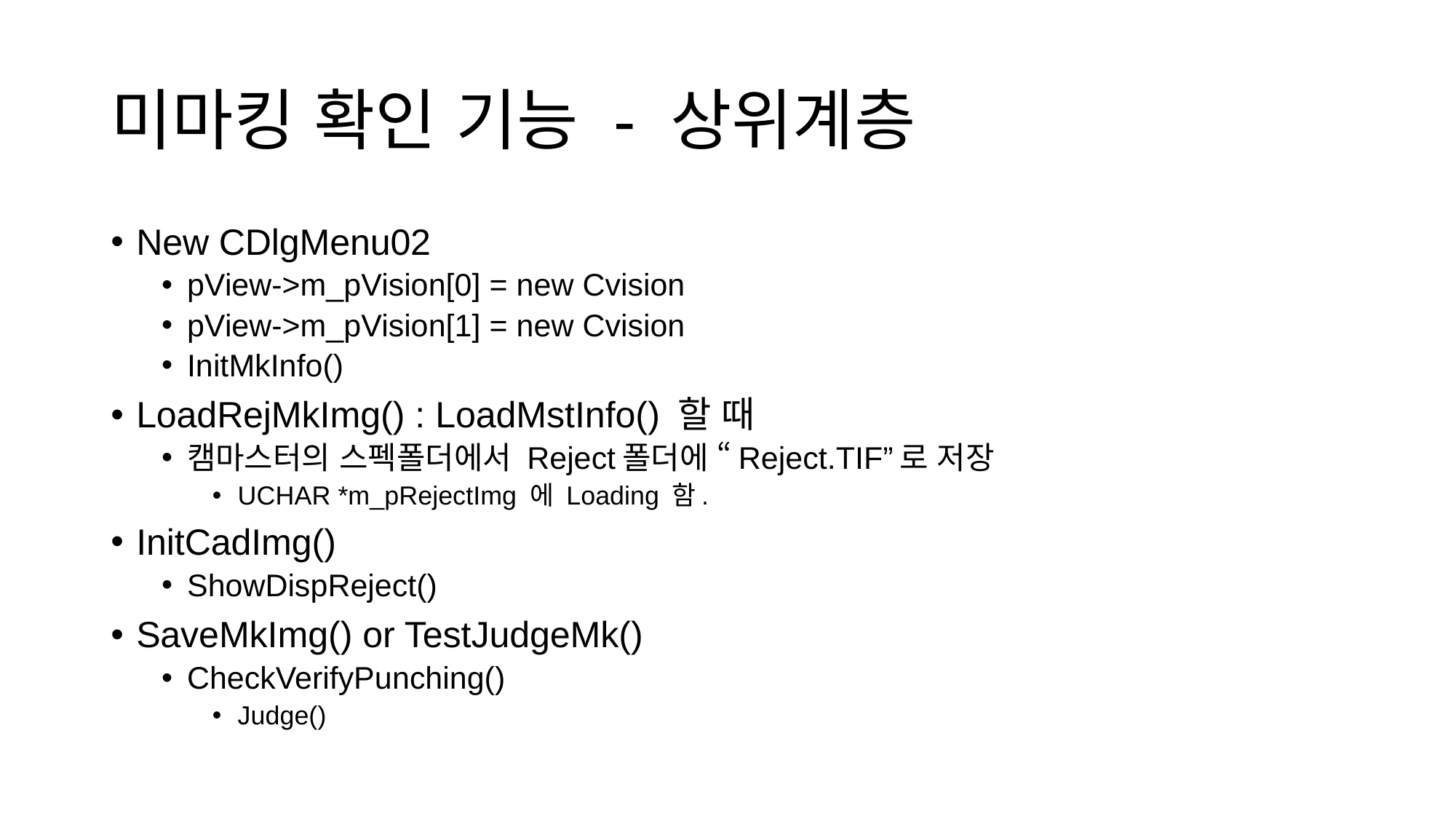

# 미마킹 확인 기능 - 상위계층
New CDlgMenu02
pView->m_pVision[0] = new Cvision
pView->m_pVision[1] = new Cvision
InitMkInfo()
LoadRejMkImg() : LoadMstInfo() 할 때
캠마스터의 스펙폴더에서 Reject폴더에 “Reject.TIF”로 저장
UCHAR *m_pRejectImg 에 Loading 함.
InitCadImg()
ShowDispReject()
SaveMkImg() or TestJudgeMk()
CheckVerifyPunching()
Judge()